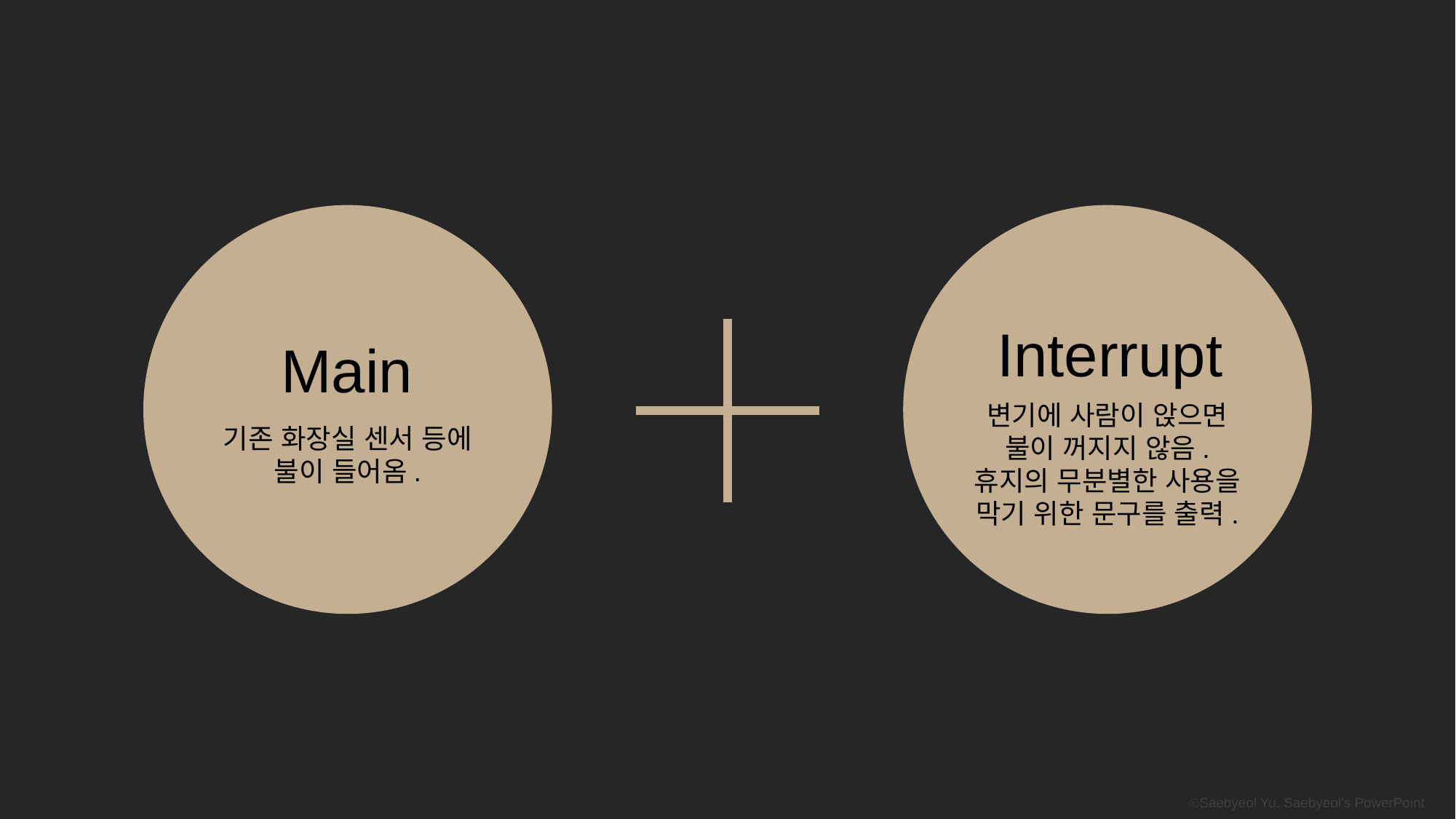

Interrupt
변기에 사람이 앉으면
불이 꺼지지 않음.
휴지의 무분별한 사용을
막기 위한 문구를 출력.
Main
기존 화장실 센서 등에
불이 들어옴.